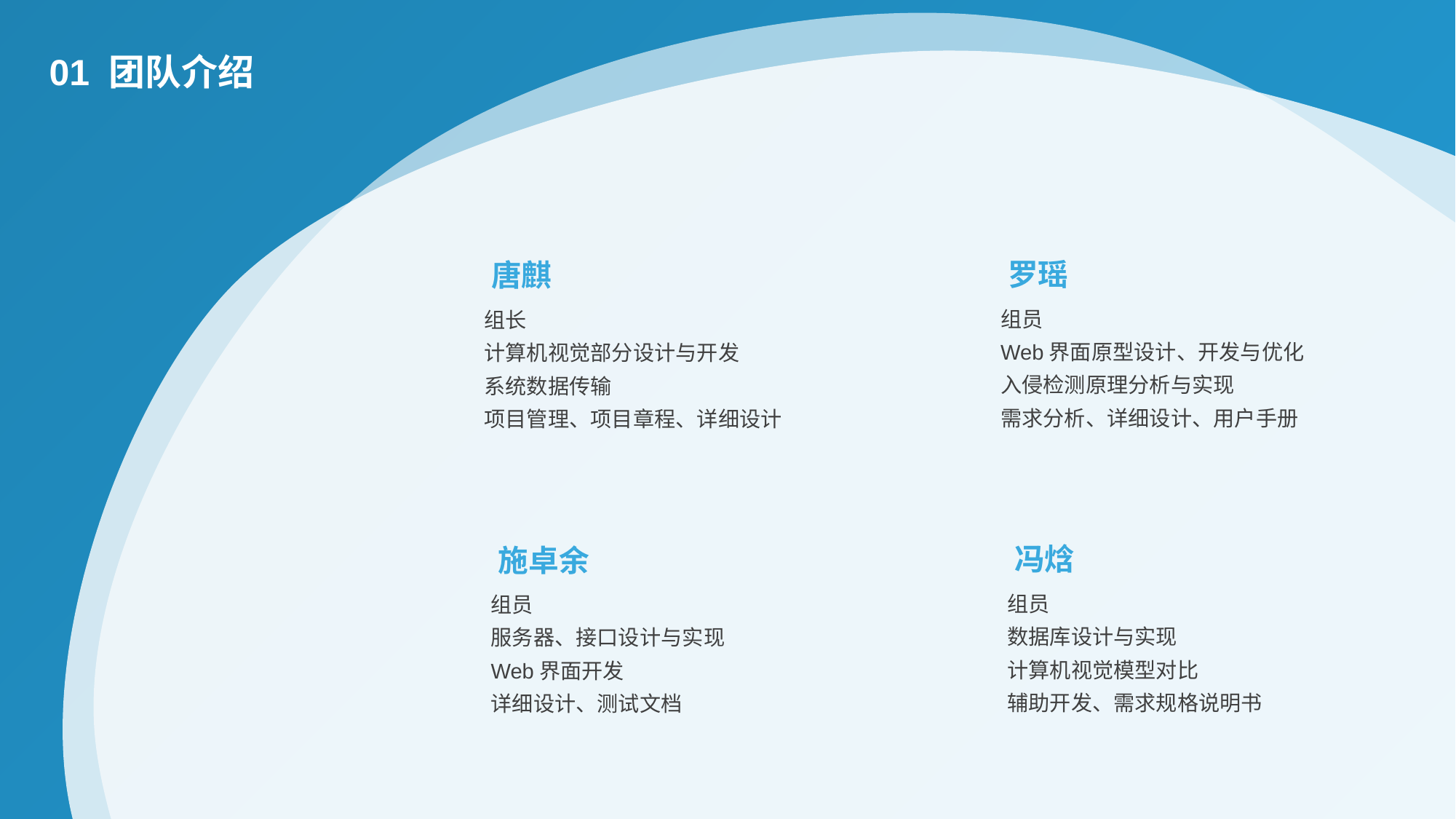

01 团队介绍
罗瑶
唐麒
组员
Web界面原型设计、开发与优化
入侵检测原理分析与实现
需求分析、详细设计、用户手册
组长
计算机视觉部分设计与开发
系统数据传输
项目管理、项目章程、详细设计
冯焓
施卓余
组员
数据库设计与实现
计算机视觉模型对比
辅助开发、需求规格说明书
组员
服务器、接口设计与实现
Web界面开发
详细设计、测试文档